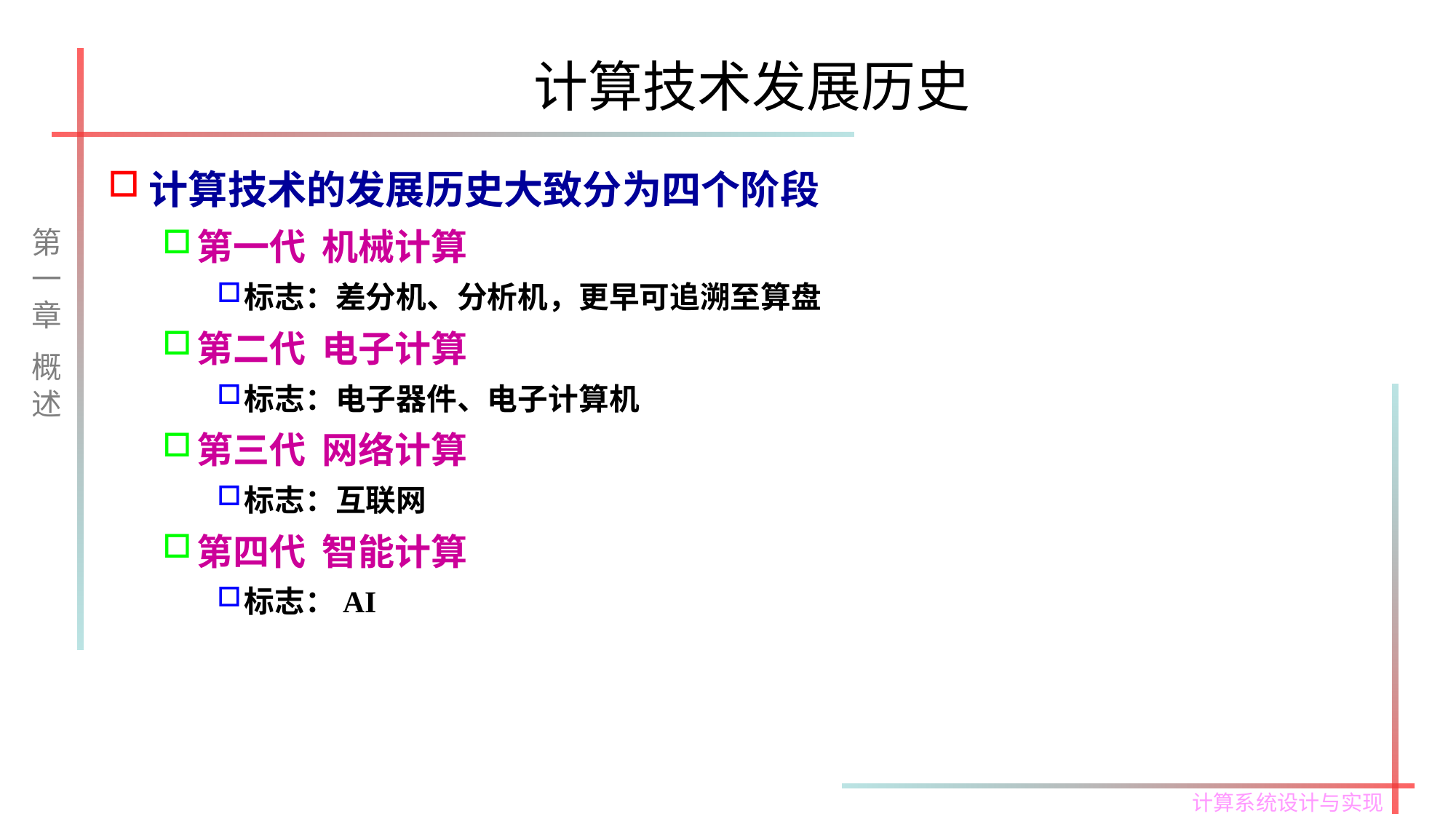

# 计算技术发展历史
计算技术的发展历史大致分为四个阶段
第一代  机械计算
标志：差分机、分析机，更早可追溯至算盘
第二代  电子计算
标志：电子器件、电子计算机
第三代  网络计算
标志：互联网
第四代  智能计算
标志：AI
第一章
概述